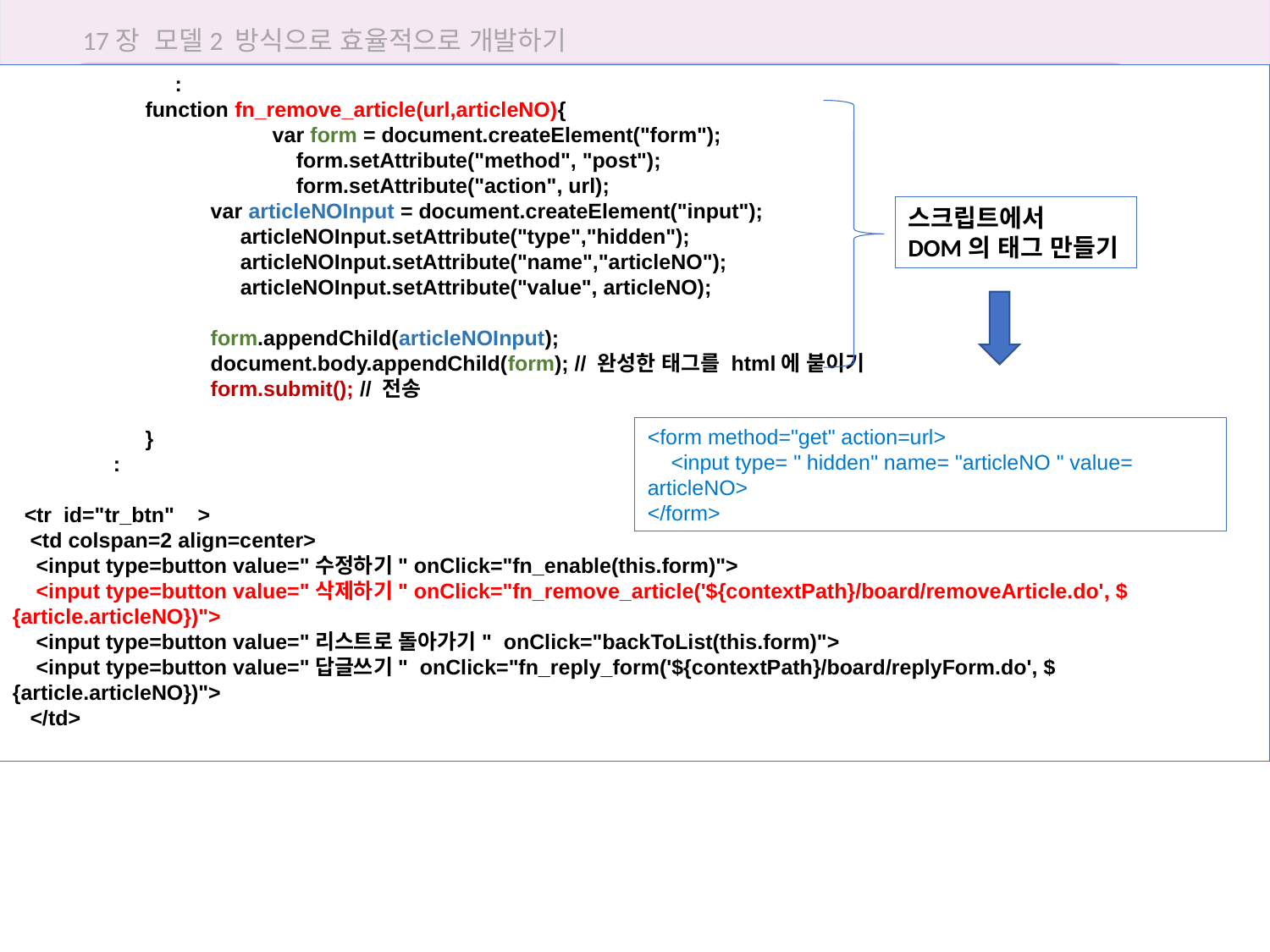

17장  모델2 방식으로 효율적으로 개발하기
	      :
	 function fn_remove_article(url,articleNO){
		 var form = document.createElement("form");
		     form.setAttribute("method", "post");
		     form.setAttribute("action", url);
	            var articleNOInput = document.createElement("input");
	                 articleNOInput.setAttribute("type","hidden");
	                 articleNOInput.setAttribute("name","articleNO");
	                 articleNOInput.setAttribute("value", articleNO);

	            form.appendChild(articleNOInput);
	            document.body.appendChild(form); // 완성한 태그를 html에 붙이기
	            form.submit(); // 전송

	 }
                 :

  <tr  id="tr_btn"    >
   <td colspan=2 align=center>
    <input type=button value="수정하기" onClick="fn_enable(this.form)">
    <input type=button value="삭제하기" onClick="fn_remove_article('${contextPath}/board/removeArticle.do', ${article.articleNO})">
    <input type=button value="리스트로 돌아가기"  onClick="backToList(this.form)">
    <input type=button value="답글쓰기"  onClick="fn_reply_form('${contextPath}/board/replyForm.do', ${article.articleNO})">
   </td>

17.4 모델2로 답변형 게시판 구현하기

스크립트에서
DOM의 태그 만들기

<form method="get" action=url>
    <input type= " hidden" name= "articleNO " value= articleNO>
</form>